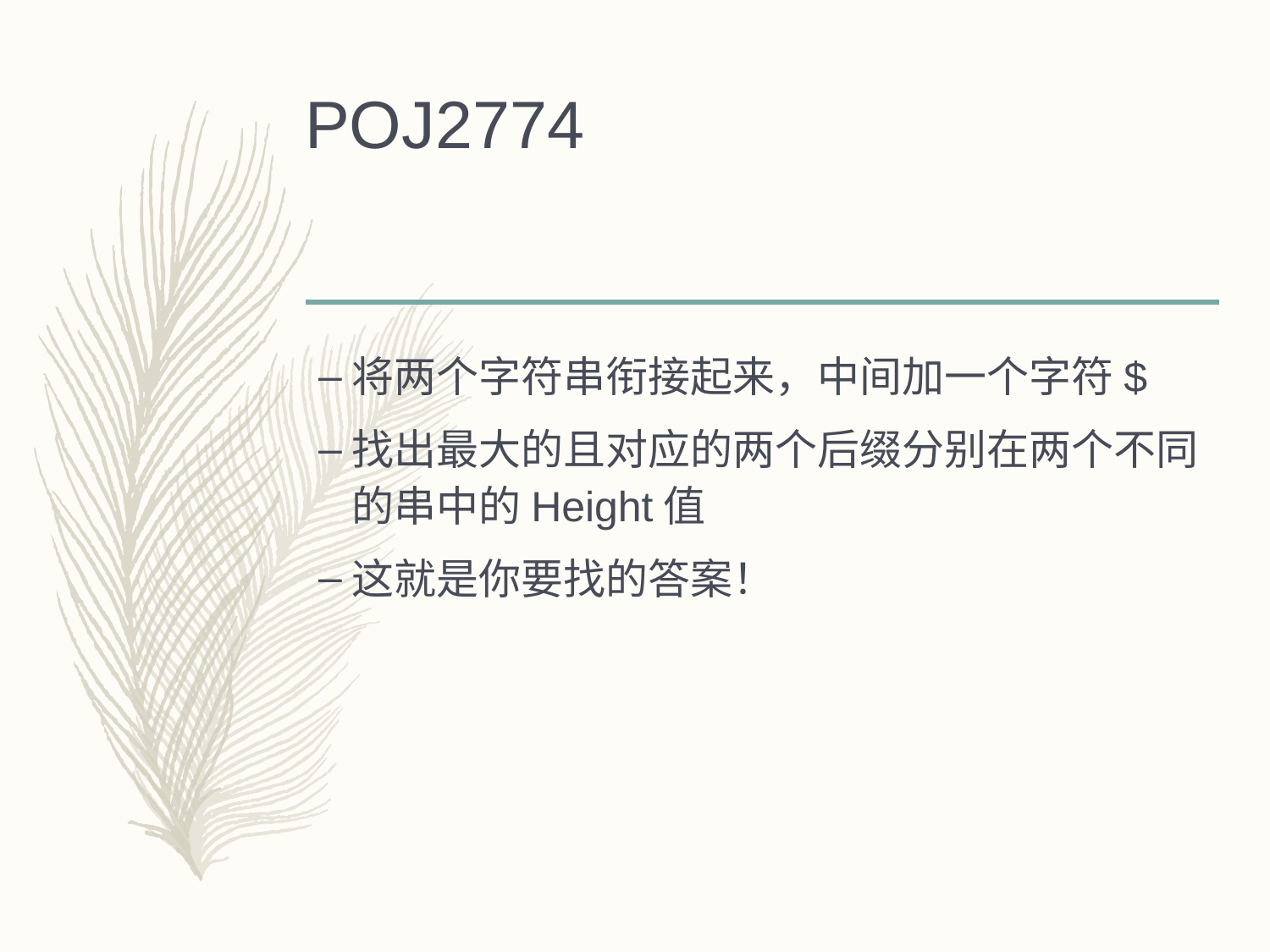

# POJ2774
将两个字符串衔接起来，中间加一个字符$
找出最大的且对应的两个后缀分别在两个不同的串中的Height值
这就是你要找的答案！